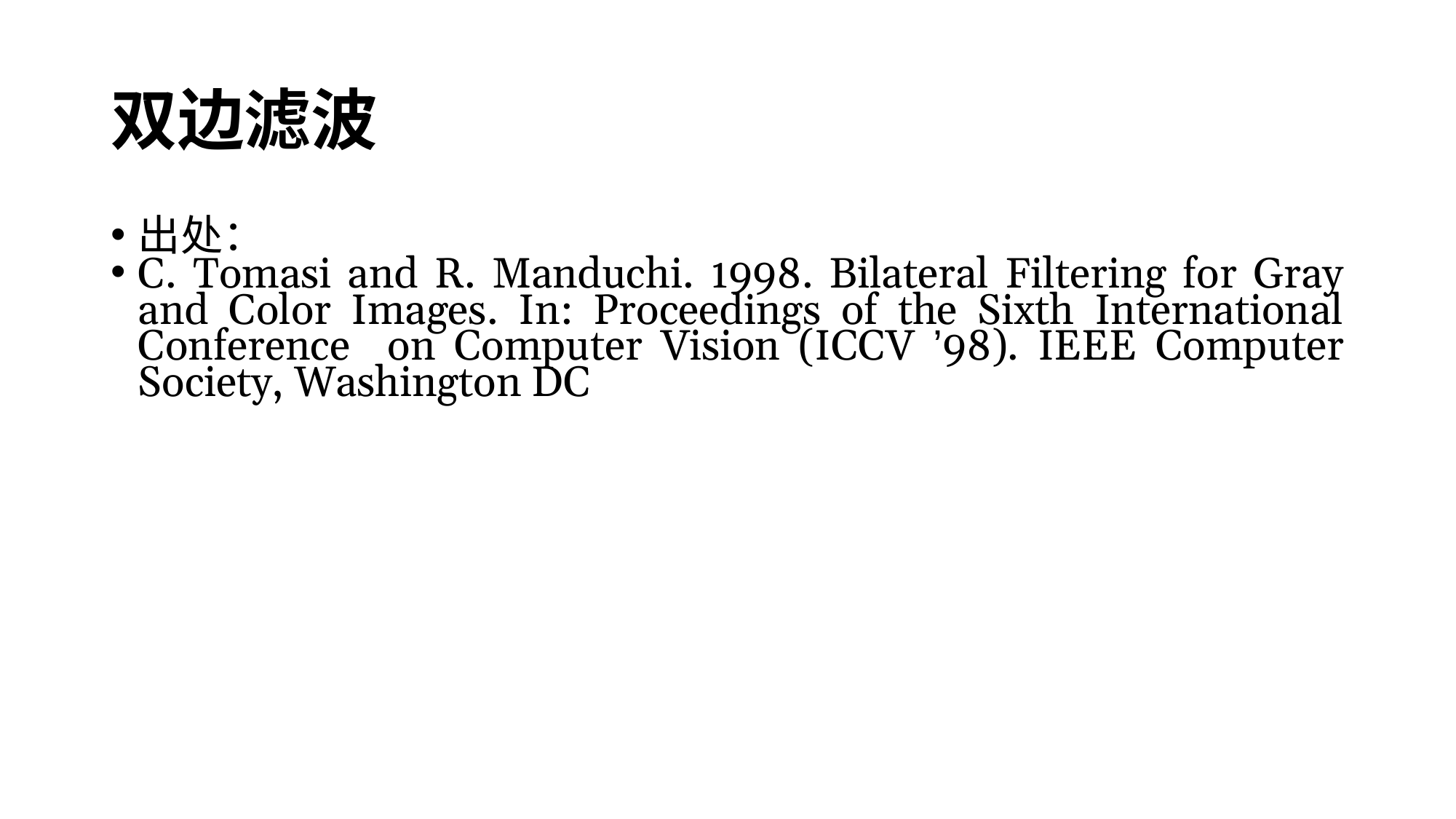

# 双边滤波
出处：
C. Tomasi and R. Manduchi. 1998. Bilateral Filtering for Gray and Color Images. In: Proceedings of the Sixth International Conference  on Computer Vision (ICCV ’98). IEEE Computer Society, Washington DC